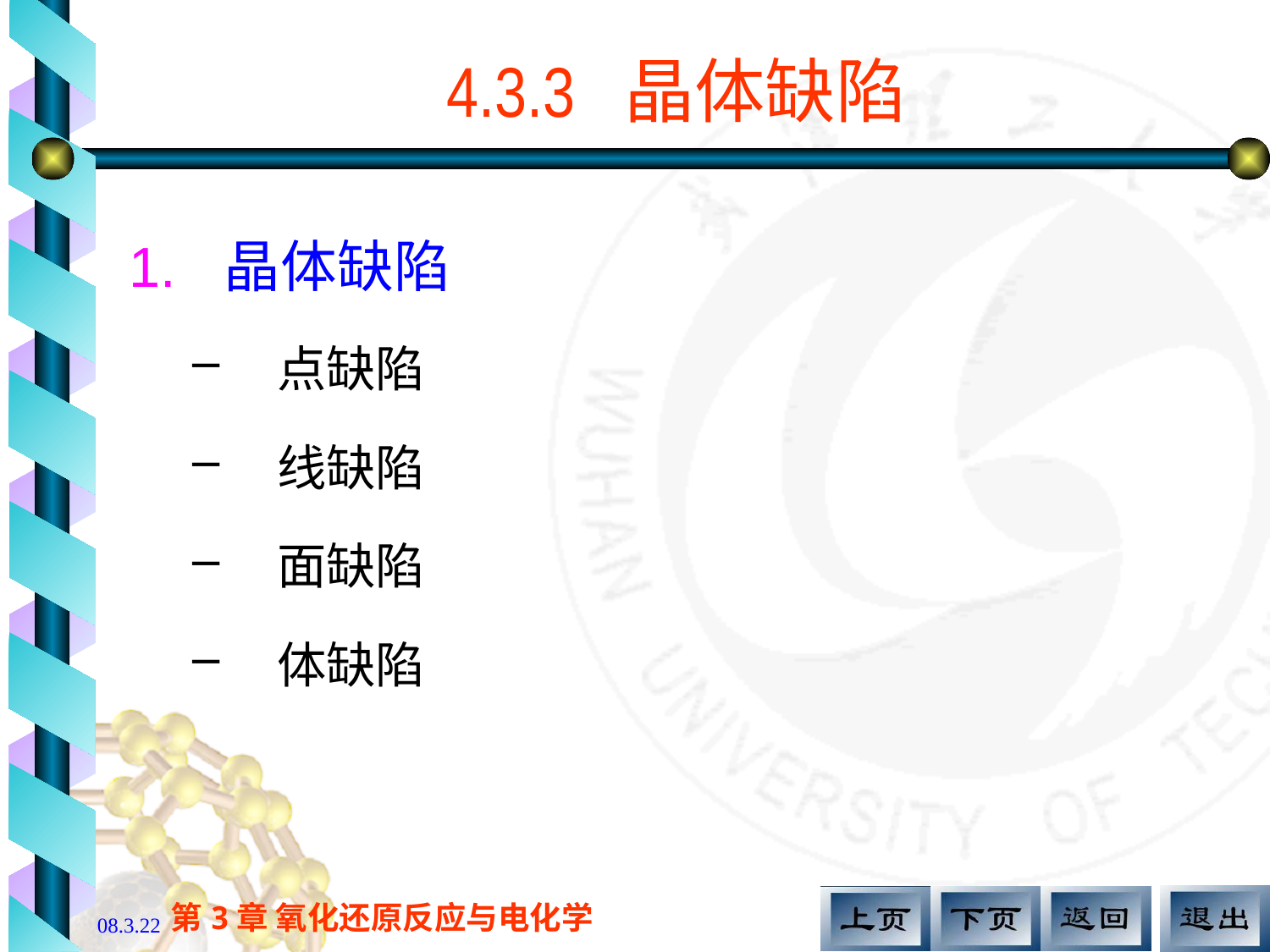

# 4.3.3  晶体缺陷
晶体缺陷
点缺陷
线缺陷
面缺陷
体缺陷